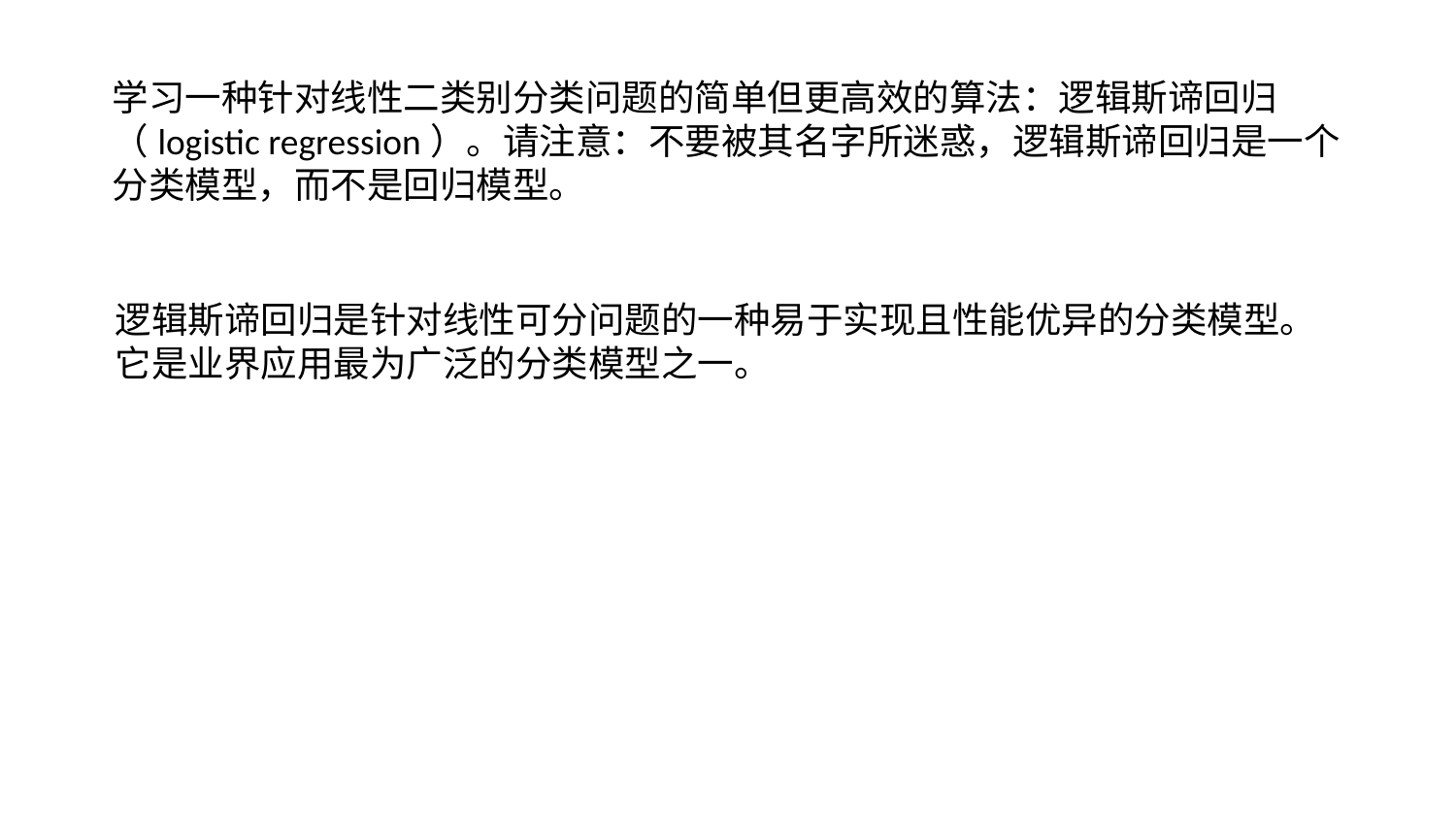

学习一种针对线性二类别分类问题的简单但更高效的算法：逻辑斯谛回归（logistic regression）。请注意：不要被其名字所迷惑，逻辑斯谛回归是一个分类模型，而不是回归模型。
逻辑斯谛回归是针对线性可分问题的一种易于实现且性能优异的分类模型。它是业界应用最为广泛的分类模型之一。